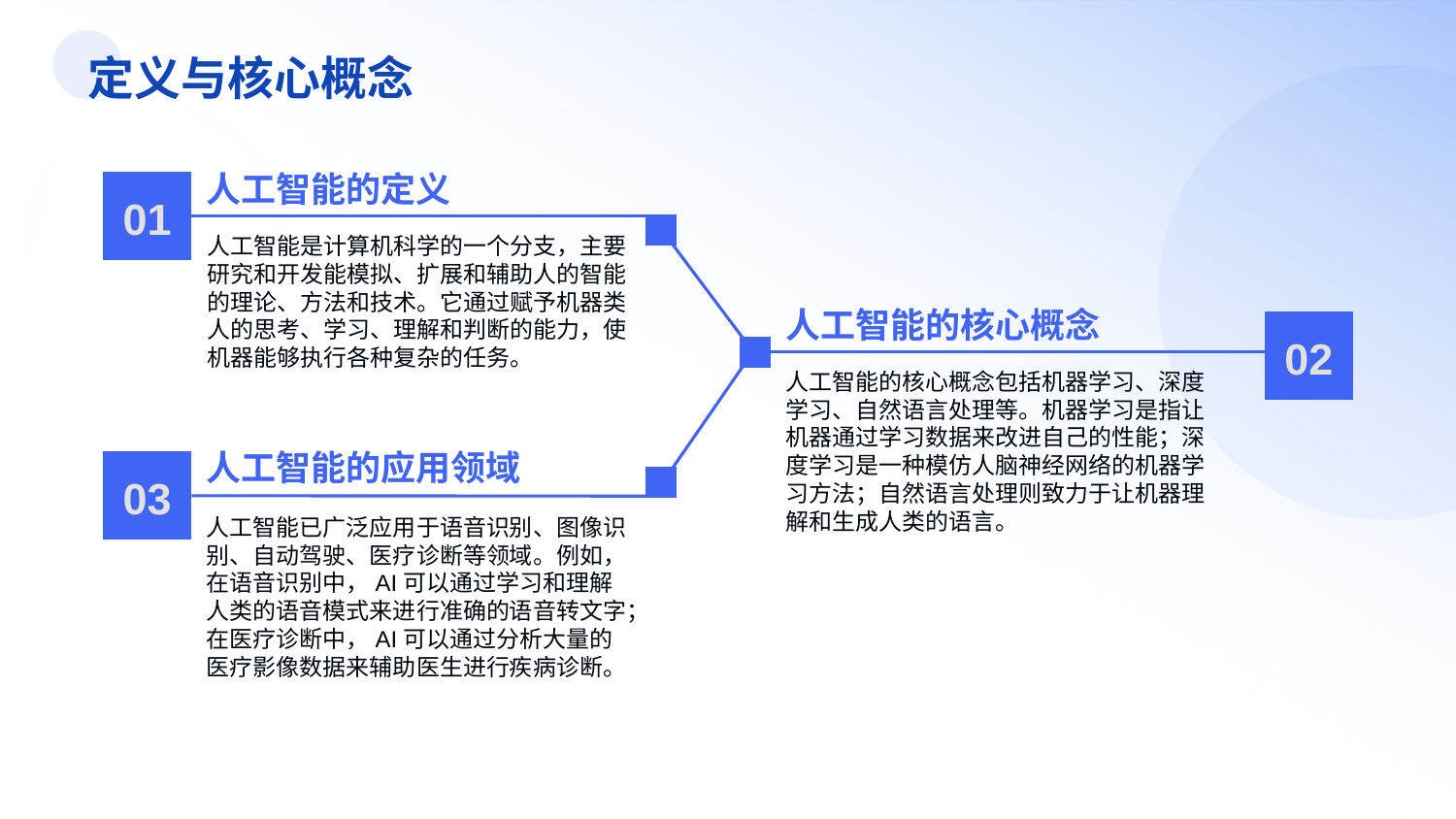

定义与核心概念

人工智能的定义

01

人工智能是计算机科学的一个分支，主要研究和开发能模拟、扩展和辅助人的智能的理论、方法和技术。它通过赋予机器类人的思考、学习、理解和判断的能力，使机器能够执行各种复杂的任务。

人工智能的核心概念

02

人工智能的核心概念包括机器学习、深度学习、自然语言处理等。机器学习是指让机器通过学习数据来改进自己的性能；深度学习是一种模仿人脑神经网络的机器学习方法；自然语言处理则致力于让机器理解和生成人类的语言。

人工智能的应用领域

03

人工智能已广泛应用于语音识别、图像识别、自动驾驶、医疗诊断等领域。例如，在语音识别中，AI可以通过学习和理解人类的语音模式来进行准确的语音转文字；在医疗诊断中，AI可以通过分析大量的医疗影像数据来辅助医生进行疾病诊断。